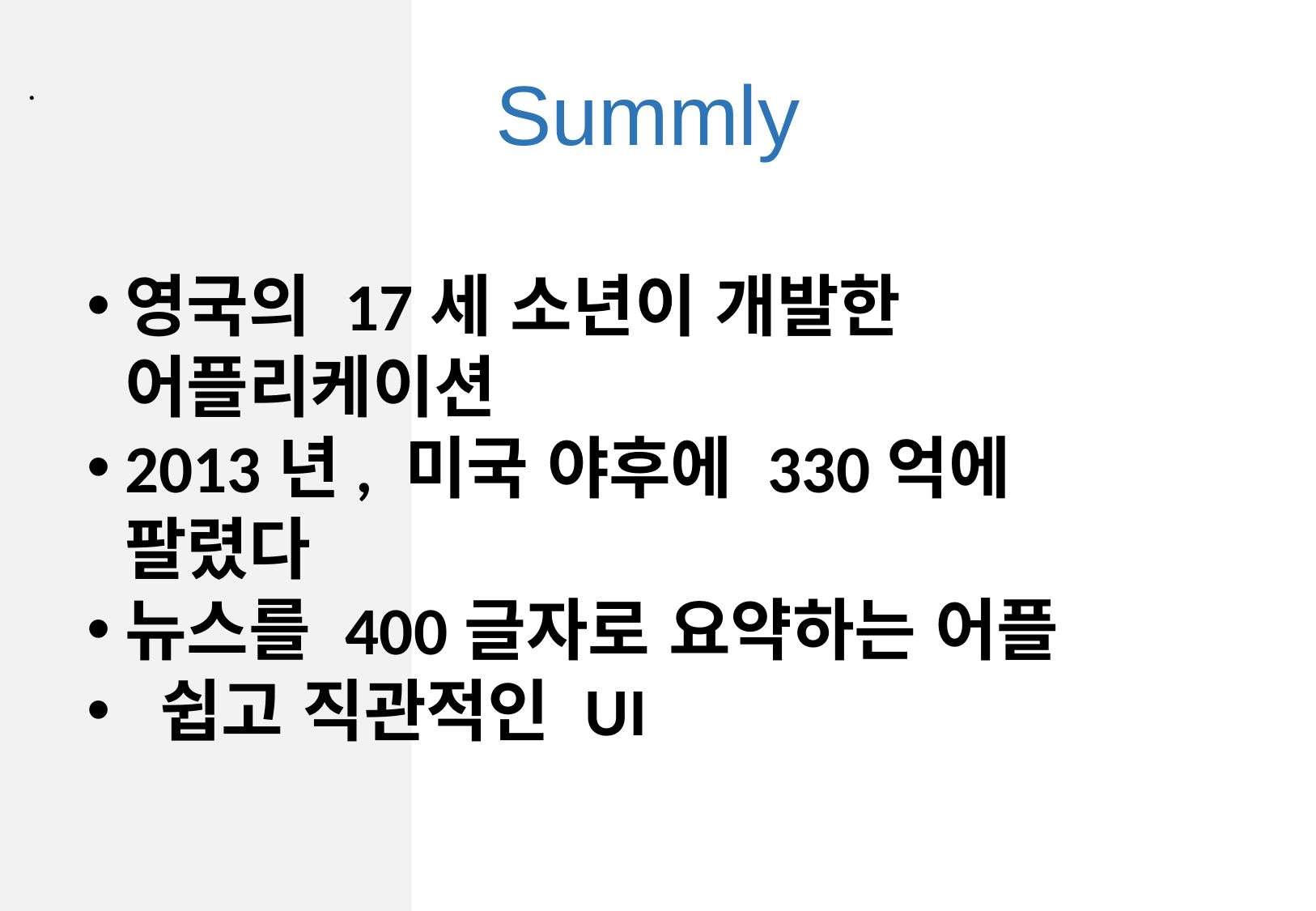

Summly
.

영국의 17세 소년이 개발한 어플리케이션
2013년, 미국 야후에 330억에 팔렸다
뉴스를 400글자로 요약하는 어플
 쉽고 직관적인 UI